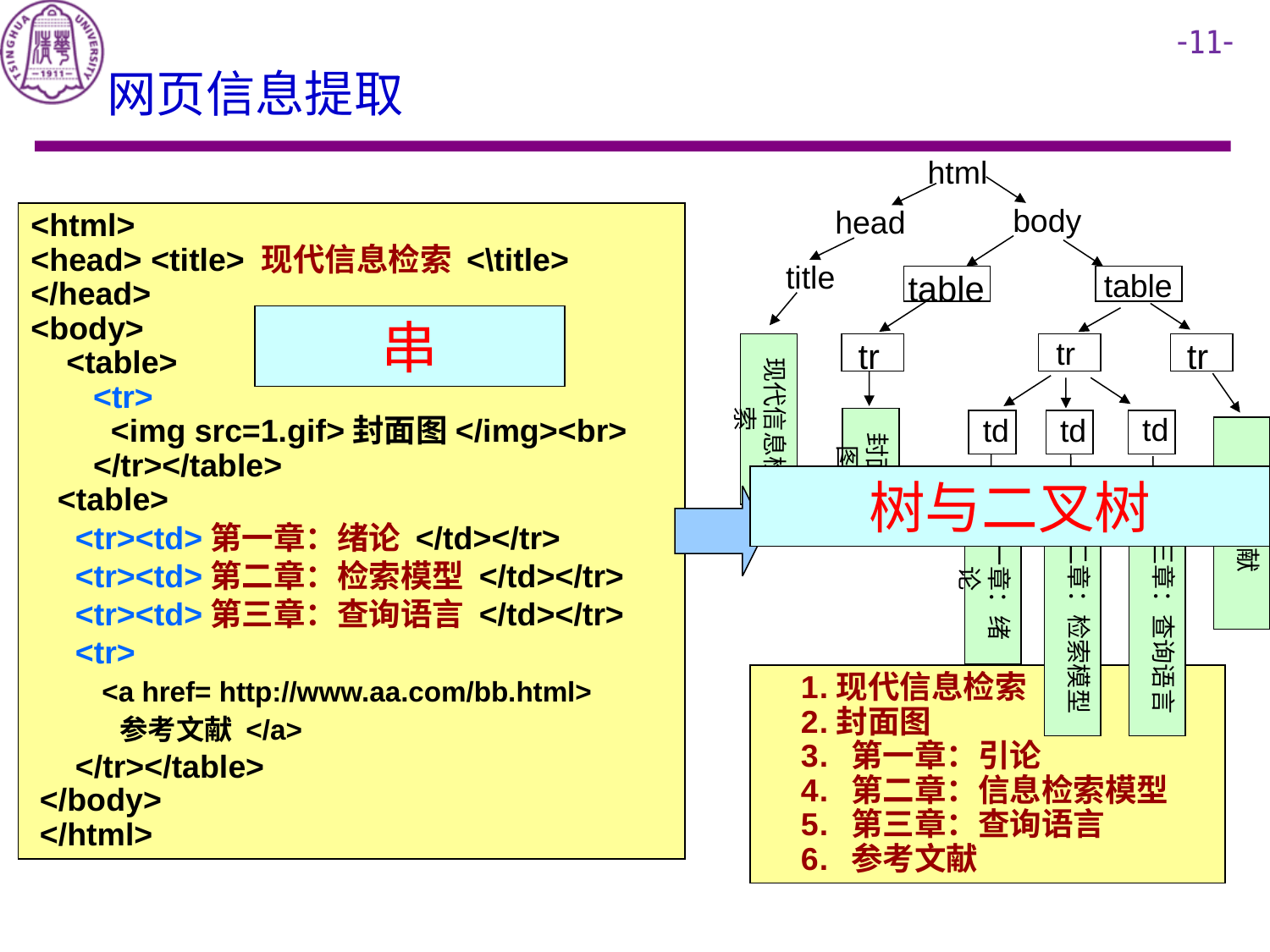

网页信息提取
html

body
head

title
table

table

tr

tr

tr

td

td

td

现代信息检索

封面图
参考文献

第一章：绪论
第二章：检索模型
第三章：查询语言
<html>
<head> <title> 现代信息检索 <\title>
</head>
<body>
    <table>
       <tr>
         <img src=1.gif>封面图</img><br>
       </tr></table>
   <table>
     <tr><td>第一章：绪论 </td></tr>
     <tr><td>第二章：检索模型 </td></tr>
     <tr><td>第三章：查询语言 </td></tr>
     <tr>
        <a href= http://www.aa.com/bb.html>
             参考文献 </a>
     </tr></table>
 </body>
 </html>
串
树与二叉树

现代信息检索
封面图
 第一章：引论
 第二章：信息检索模型
 第三章：查询语言
 参考文献